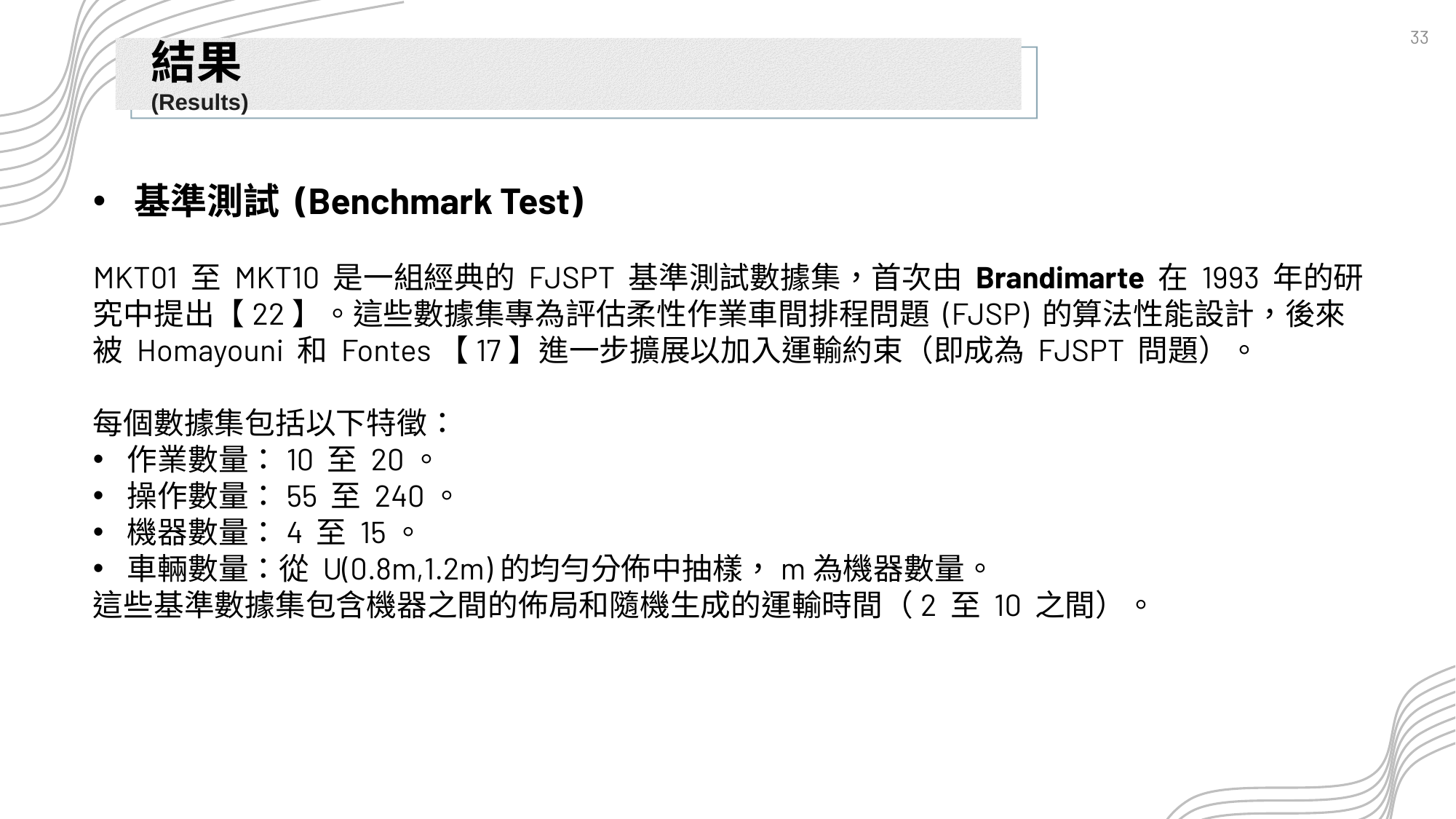

33
結果
(Results)

基準測試 (Benchmark Test)

MKT01 至 MKT10 是一組經典的 FJSPT 基準測試數據集，首次由 Brandimarte 在 1993 年的研究中提出【22】。這些數據集專為評估柔性作業車間排程問題 (FJSP) 的算法性能設計，後來被 Homayouni 和 Fontes【17】進一步擴展以加入運輸約束（即成為 FJSPT 問題）。

每個數據集包括以下特徵：
作業數量：10 至 20。
操作數量：55 至 240。
機器數量：4 至 15。
車輛數量：從 U(0.8m,1.2m)的均勻分佈中抽樣，m為機器數量。
這些基準數據集包含機器之間的佈局和隨機生成的運輸時間（2 至 10 之間）。